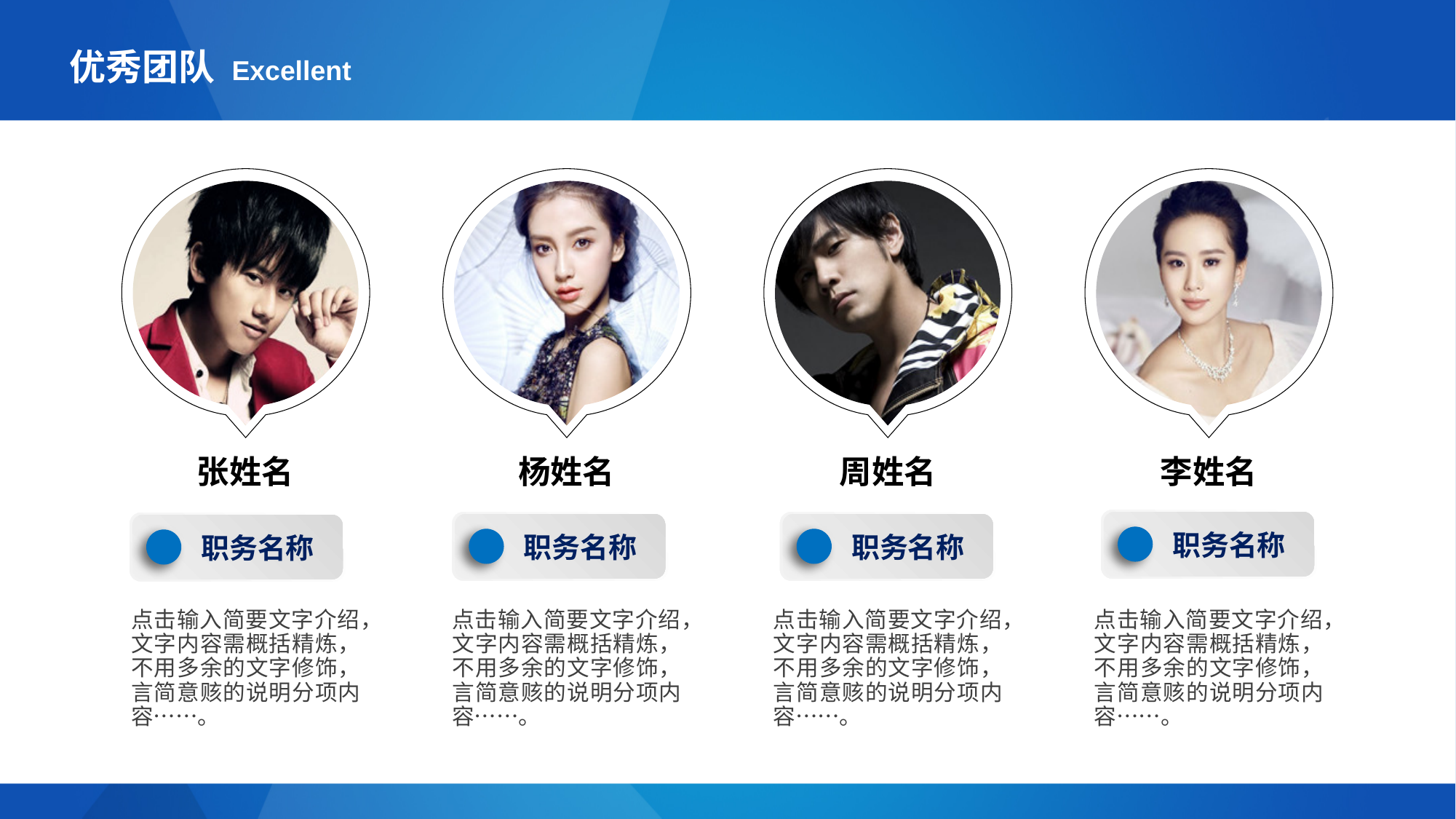

优秀团队 Excellent

张姓名
杨姓名
周姓名
李姓名

职务名称

职务名称

职务名称

职务名称
点击输入简要文字介绍，文字内容需概括精炼，不用多余的文字修饰，言简意赅的说明分项内容……。
点击输入简要文字介绍，文字内容需概括精炼，不用多余的文字修饰，言简意赅的说明分项内容……。
点击输入简要文字介绍，文字内容需概括精炼，不用多余的文字修饰，言简意赅的说明分项内容……。
点击输入简要文字介绍，文字内容需概括精炼，不用多余的文字修饰，言简意赅的说明分项内容……。